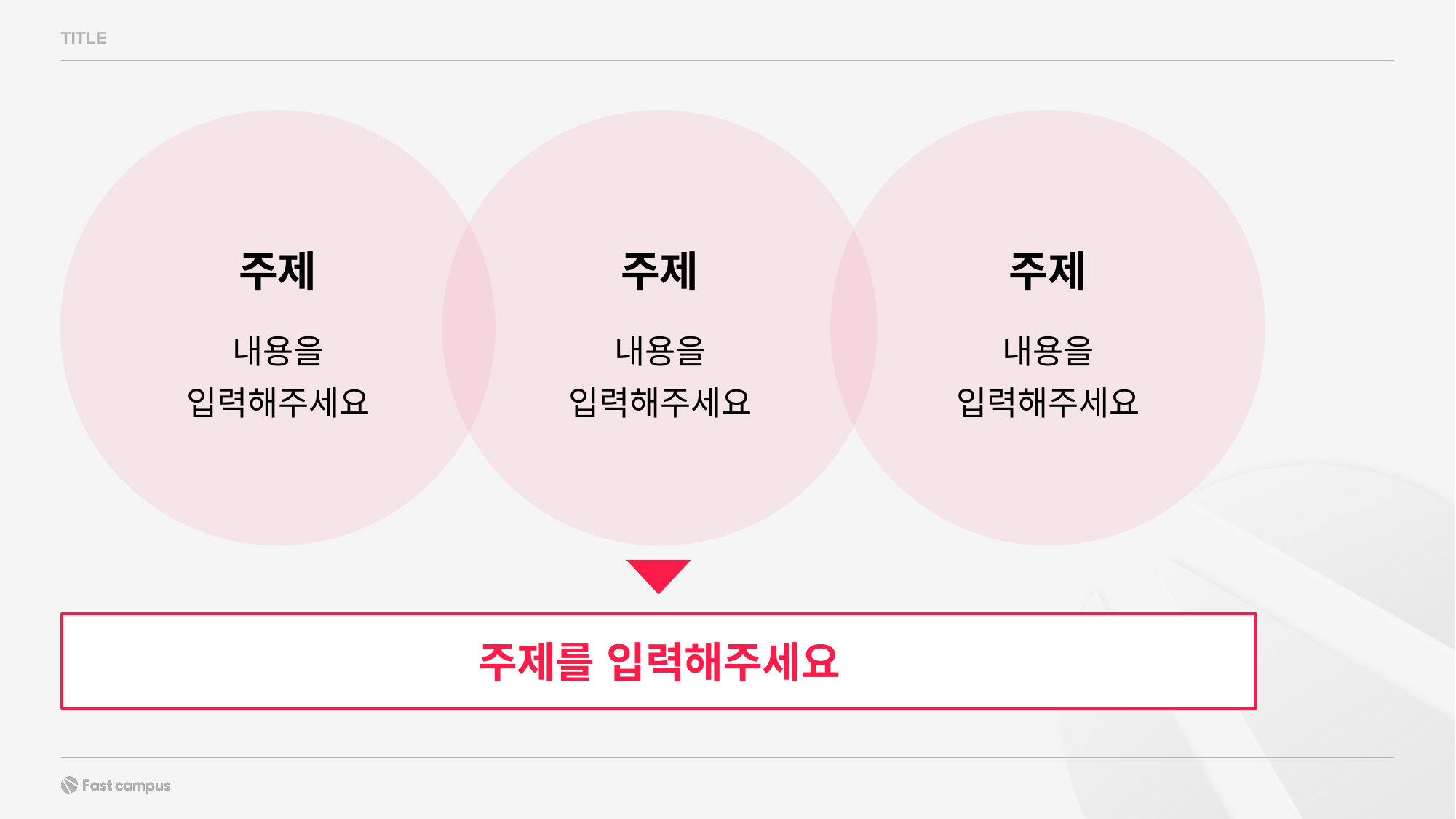

TITLE
주제
주제
주제
내용을
입력해주세요
내용을
입력해주세요
내용을
입력해주세요
주제를 입력해주세요